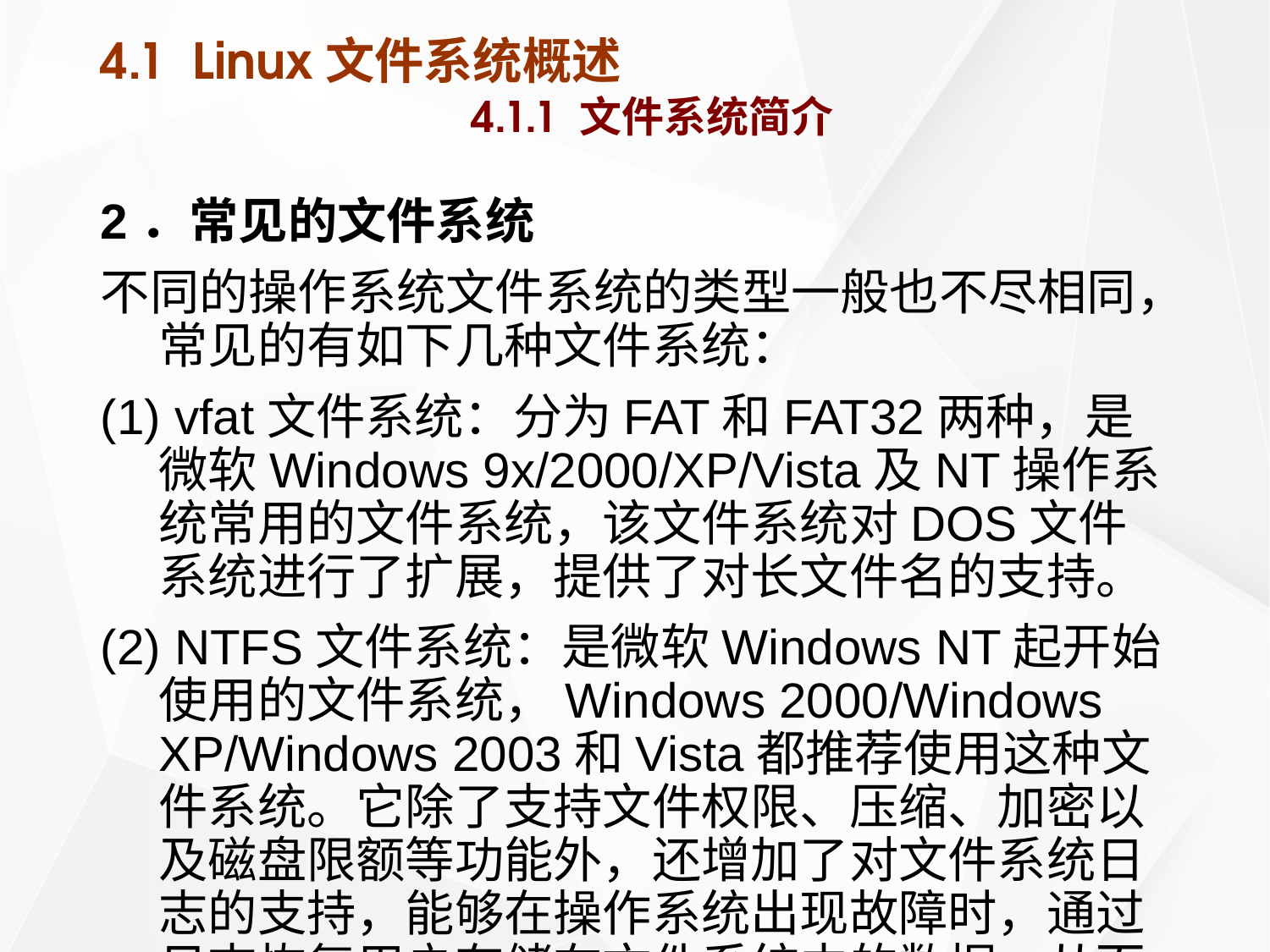

# 4.1  Linux文件系统概述 4.1.1 文件系统简介
2．常见的文件系统
不同的操作系统文件系统的类型一般也不尽相同，常见的有如下几种文件系统：
(1) vfat文件系统：分为FAT和FAT32两种，是微软Windows 9x/2000/XP/Vista及NT操作系统常用的文件系统，该文件系统对DOS文件系统进行了扩展，提供了对长文件名的支持。
(2) NTFS文件系统：是微软Windows NT起开始使用的文件系统，Windows 2000/Windows XP/Windows 2003和Vista都推荐使用这种文件系统。它除了支持文件权限、压缩、加密以及磁盘限额等功能外，还增加了对文件系统日志的支持，能够在操作系统出现故障时，通过日志恢复用户存储在文件系统中的数据，从而最大程度地保证用户数据的安全。在RHL9中，可以通过重新编译内核的方式提供对NTFS文件系统的支持，但目前只支持对该文件系统的只读访问。